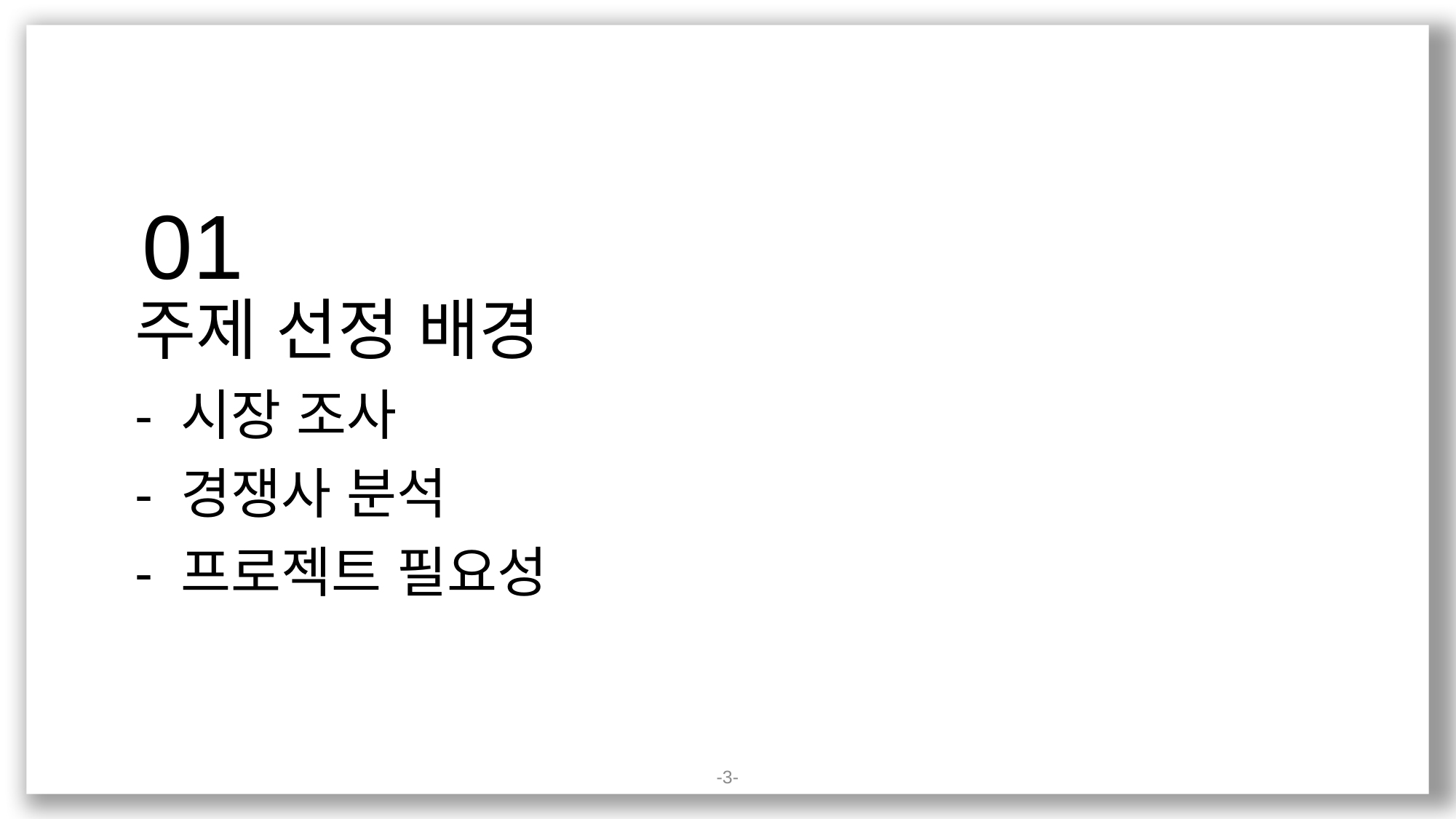

01
주제 선정 배경
- 시장 조사
- 경쟁사 분석
- 프로젝트 필요성
3